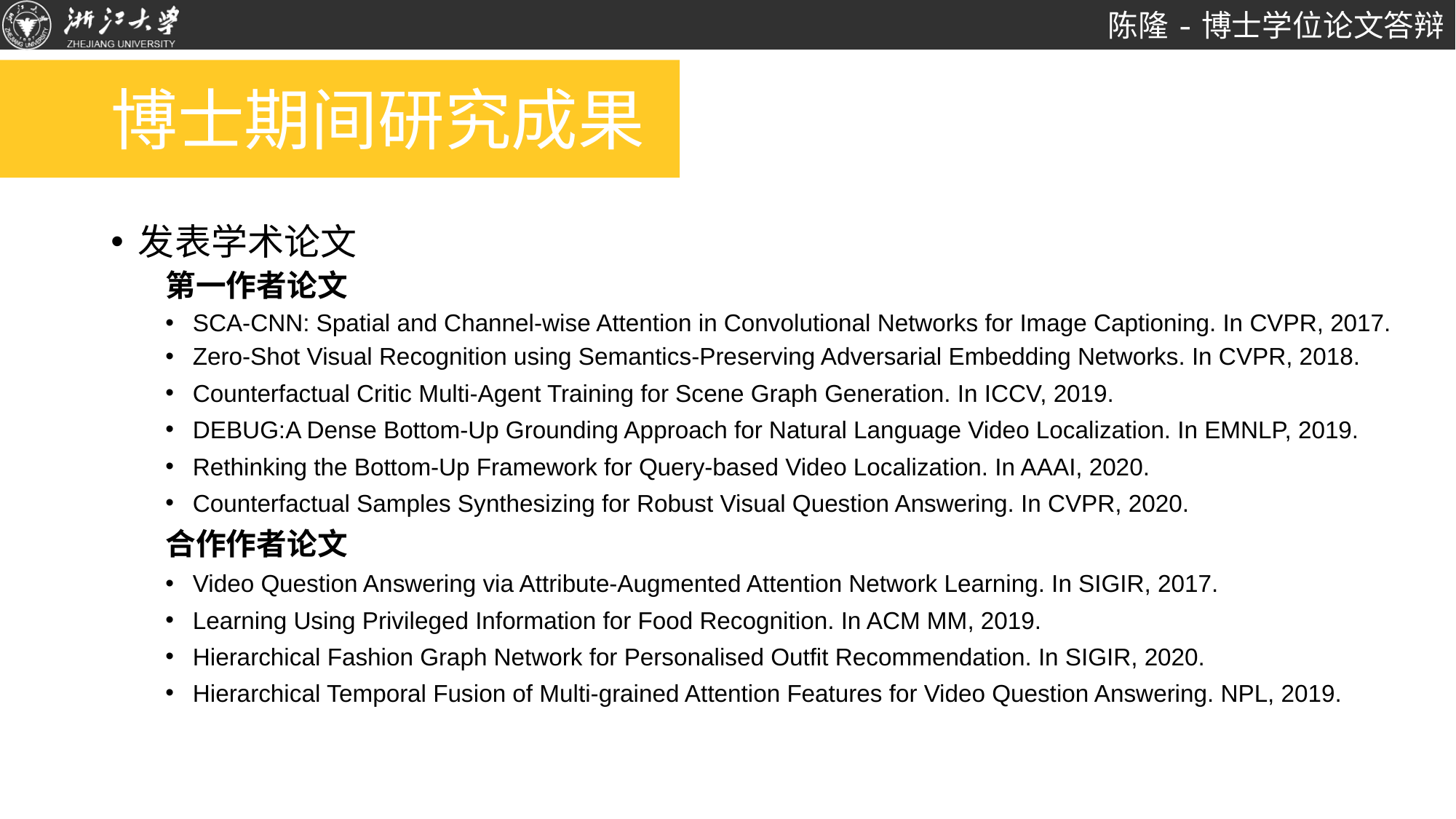

# 博士期间研究成果
发表学术论文
第一作者论文
SCA-CNN: Spatial and Channel-wise Attention in Convolutional Networks for Image Captioning. In CVPR, 2017.
Zero-Shot Visual Recognition using Semantics-Preserving Adversarial Embedding Networks. In CVPR, 2018.
Counterfactual Critic Multi-Agent Training for Scene Graph Generation. In ICCV, 2019.
DEBUG:A Dense Bottom-Up Grounding Approach for Natural Language Video Localization. In EMNLP, 2019.
Rethinking the Bottom-Up Framework for Query-based Video Localization. In AAAI, 2020.
Counterfactual Samples Synthesizing for Robust Visual Question Answering. In CVPR, 2020.
合作作者论文
Video Question Answering via Attribute-Augmented Attention Network Learning. In SIGIR, 2017.
Learning Using Privileged Information for Food Recognition. In ACM MM, 2019.
Hierarchical Fashion Graph Network for Personalised Outfit Recommendation. In SIGIR, 2020.
Hierarchical Temporal Fusion of Multi-grained Attention Features for Video Question Answering. NPL, 2019.